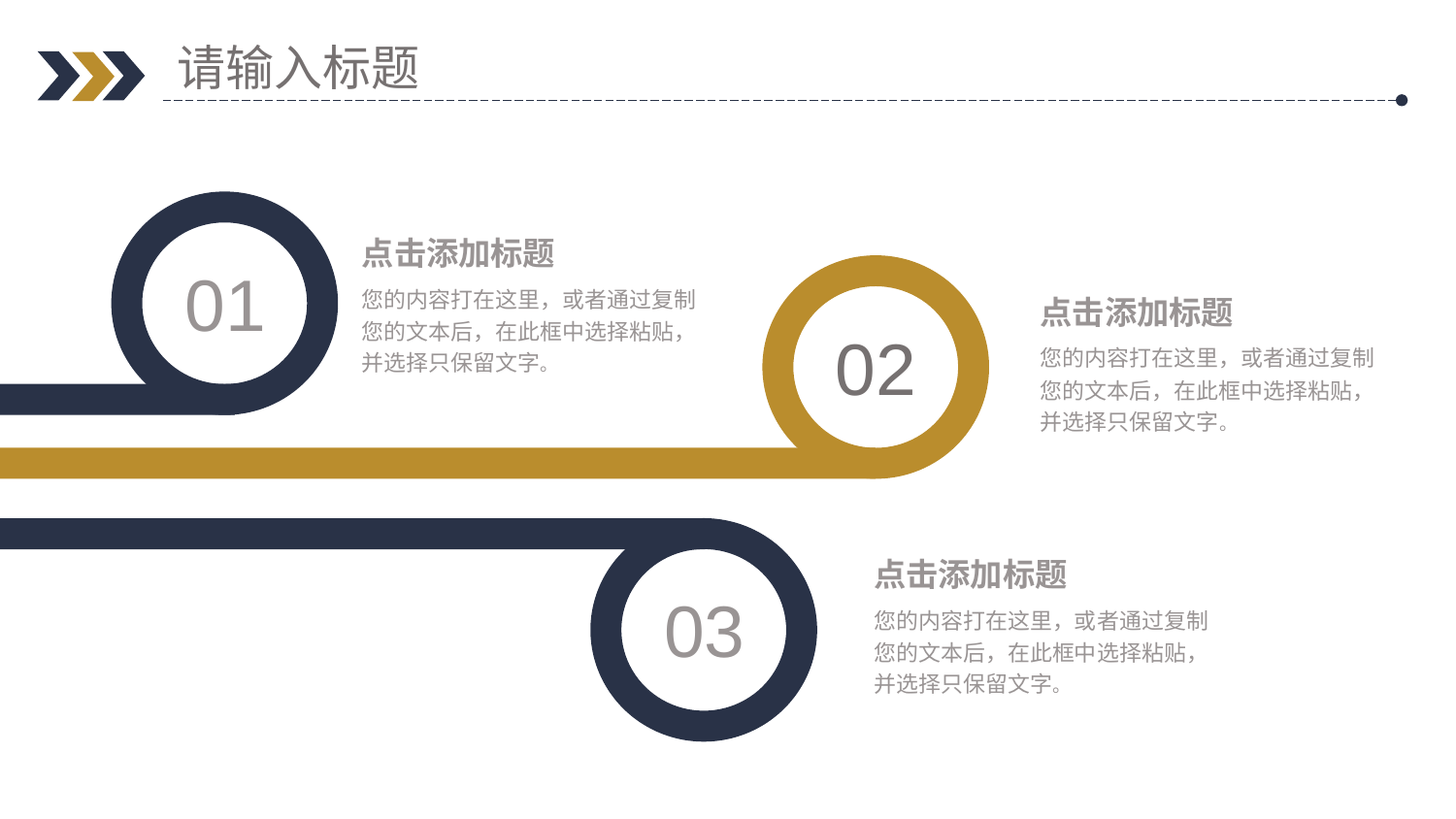

请输入标题

01
点击添加标题

您的内容打在这里，或者通过复制您的文本后，在此框中选择粘贴，并选择只保留文字。
02
点击添加标题
您的内容打在这里，或者通过复制您的文本后，在此框中选择粘贴，并选择只保留文字。

03
点击添加标题
您的内容打在这里，或者通过复制您的文本后，在此框中选择粘贴，并选择只保留文字。